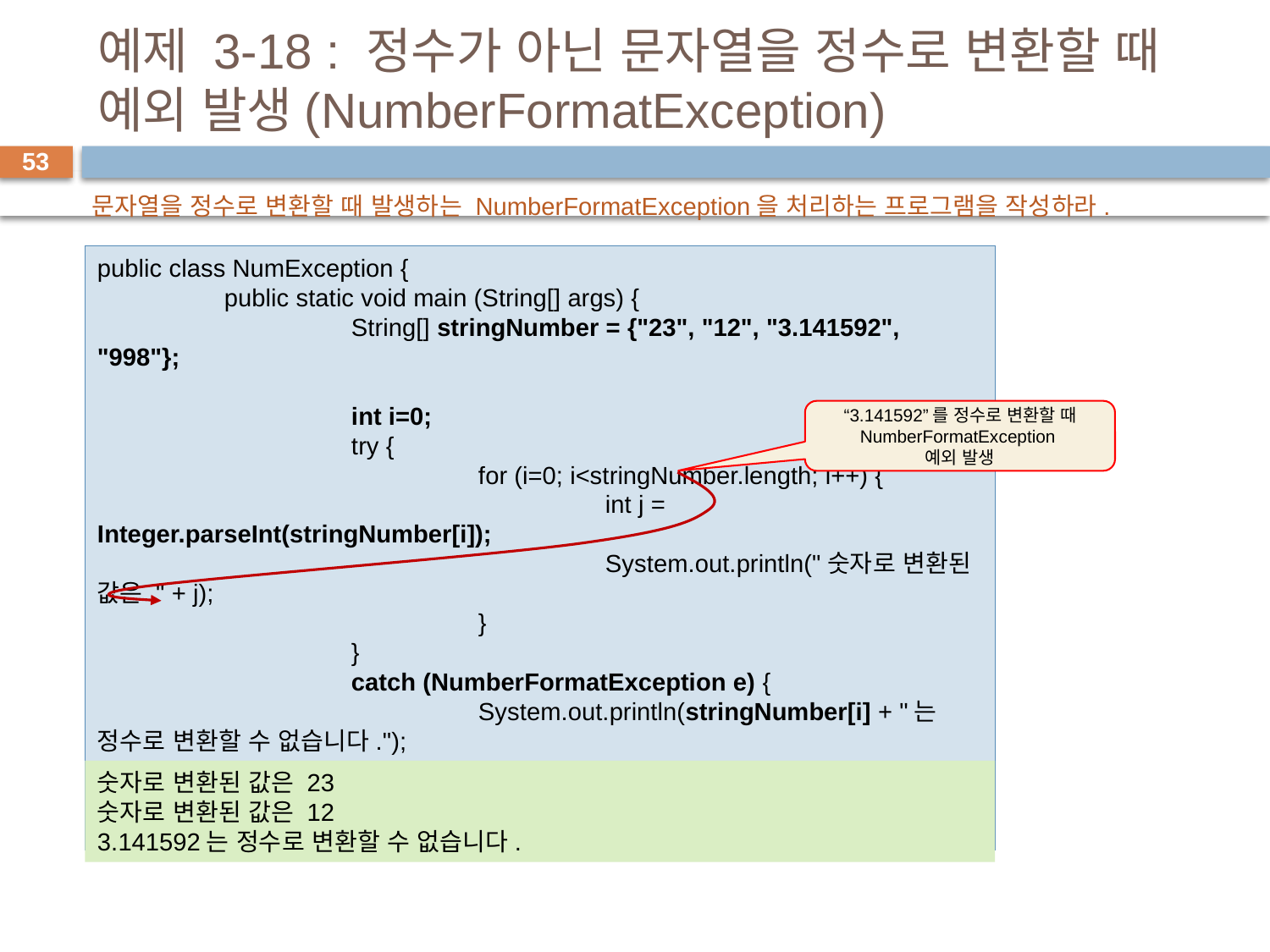

# 예제 3-18 : 정수가 아닌 문자열을 정수로 변환할 때 예외 발생(NumberFormatException)
53
문자열을 정수로 변환할 때 발생하는 NumberFormatException을 처리하는 프로그램을 작성하라.
public class NumException {
	public static void main (String[] args) {
		String[] stringNumber = {"23", "12", "3.141592", "998"};

		int i=0;
		try {
			for (i=0; i<stringNumber.length; i++) {
				int j = Integer.parseInt(stringNumber[i]);
				System.out.println("숫자로 변환된 값은 " + j);
			}
		}
		catch (NumberFormatException e) {
			System.out.println(stringNumber[i] + "는 정수로 변환할 수 없습니다.");
		}
	}
}
“3.141592”를 정수로 변환할 때 NumberFormatException
예외 발생

숫자로 변환된 값은 23
숫자로 변환된 값은 12
3.141592는 정수로 변환할 수 없습니다.